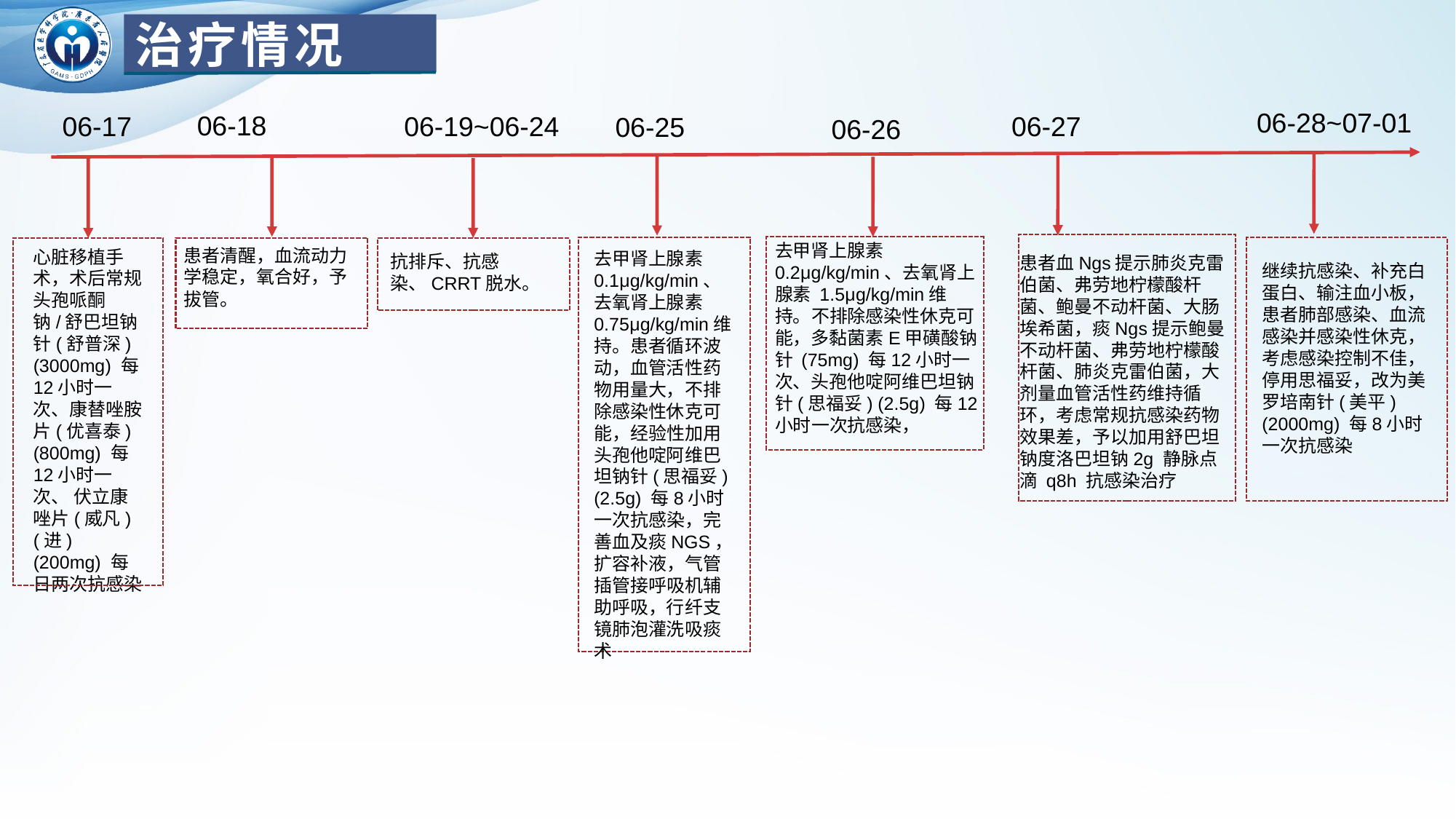

治疗情况
06-28~07-01
06-18
06-27
06-17
06-19~06-24
06-25
06-26

去甲肾上腺素 0.2μg/kg/min、去氧肾上腺素 1.5μg/kg/min维持。不排除感染性休克可能，多黏菌素E甲磺酸钠针 (75mg) 每12小时一次、头孢他啶阿维巴坦钠针(思福妥) (2.5g) 每12小时一次抗感染，

患者清醒，血流动力学稳定，氧合好，予拔管。
心脏移植手术，术后常规头孢哌酮钠/舒巴坦钠针(舒普深) (3000mg) 每12小时一次、康替唑胺片(优喜泰) (800mg) 每12小时一次、 伏立康唑片(威凡)(进) (200mg) 每日两次抗感染
去甲肾上腺素 0.1μg/kg/min、去氧肾上腺素 0.75μg/kg/min维持。患者循环波动，血管活性药物用量大，不排除感染性休克可能，经验性加用头孢他啶阿维巴坦钠针(思福妥) (2.5g) 每8小时一次抗感染，完善血及痰NGS，扩容补液，气管插管接呼吸机辅助呼吸，行纤支镜肺泡灌洗吸痰术
抗排斥、抗感染、CRRT脱水。
患者血Ngs提示肺炎克雷伯菌、弗劳地柠檬酸杆菌、鲍曼不动杆菌、大肠埃希菌，痰Ngs提示鲍曼不动杆菌、弗劳地柠檬酸杆菌、肺炎克雷伯菌，大剂量血管活性药维持循环，考虑常规抗感染药物效果差，予以加用舒巴坦钠度洛巴坦钠2g 静脉点滴 q8h 抗感染治疗

继续抗感染、补充白蛋白、输注血小板，患者肺部感染、血流感染并感染性休克，考虑感染控制不佳，停用思福妥，改为美罗培南针(美平) (2000mg) 每8小时一次抗感染